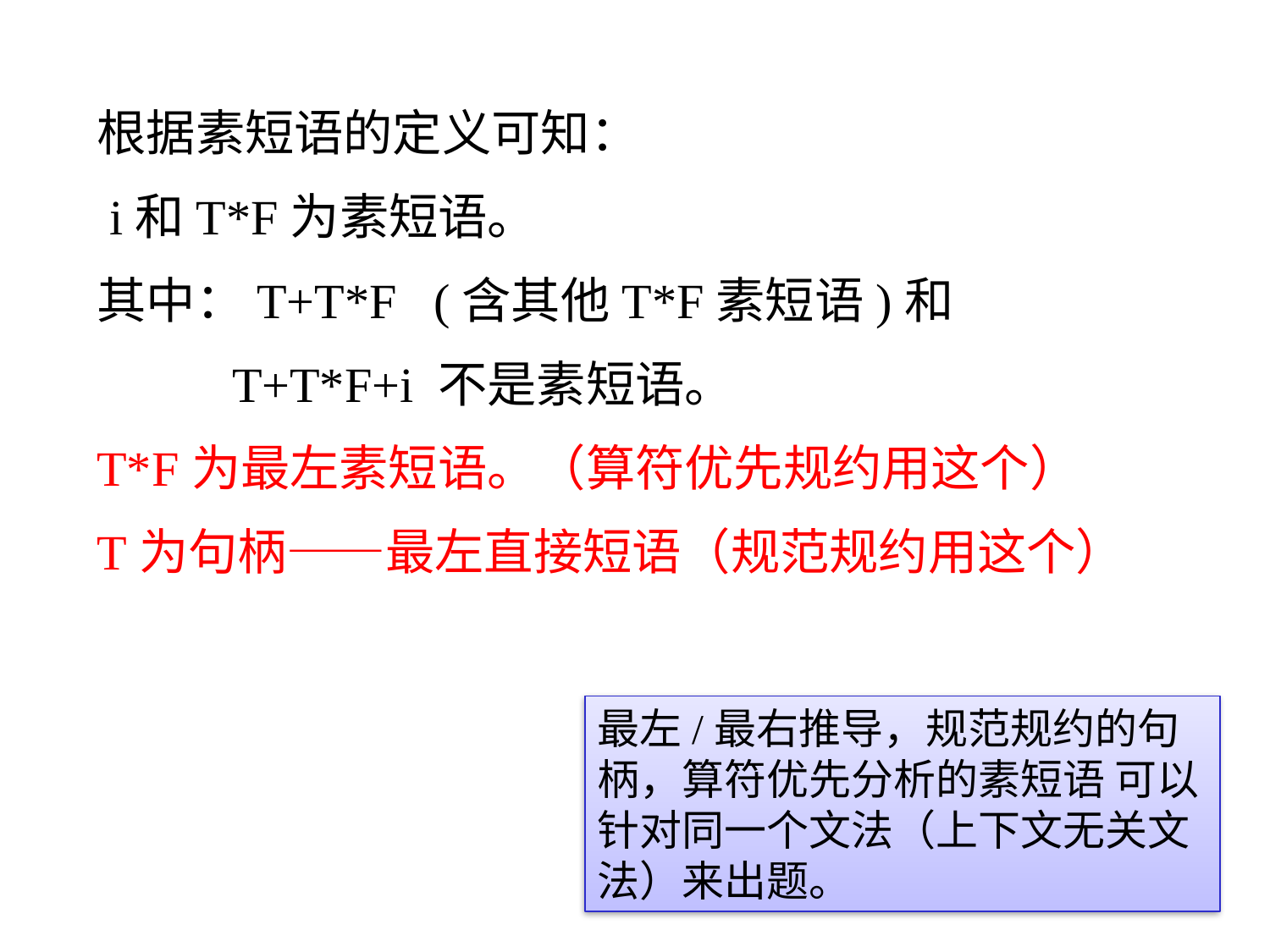

根据素短语的定义可知：
 i和T*F为素短语。
其中：T+T*F   (含其他T*F素短语)和
           T+T*F+i 不是素短语。
T*F为最左素短语。（算符优先规约用这个）
T为句柄——最左直接短语（规范规约用这个）
最左/最右推导，规范规约的句柄，算符优先分析的素短语 可以针对同一个文法（上下文无关文法）来出题。